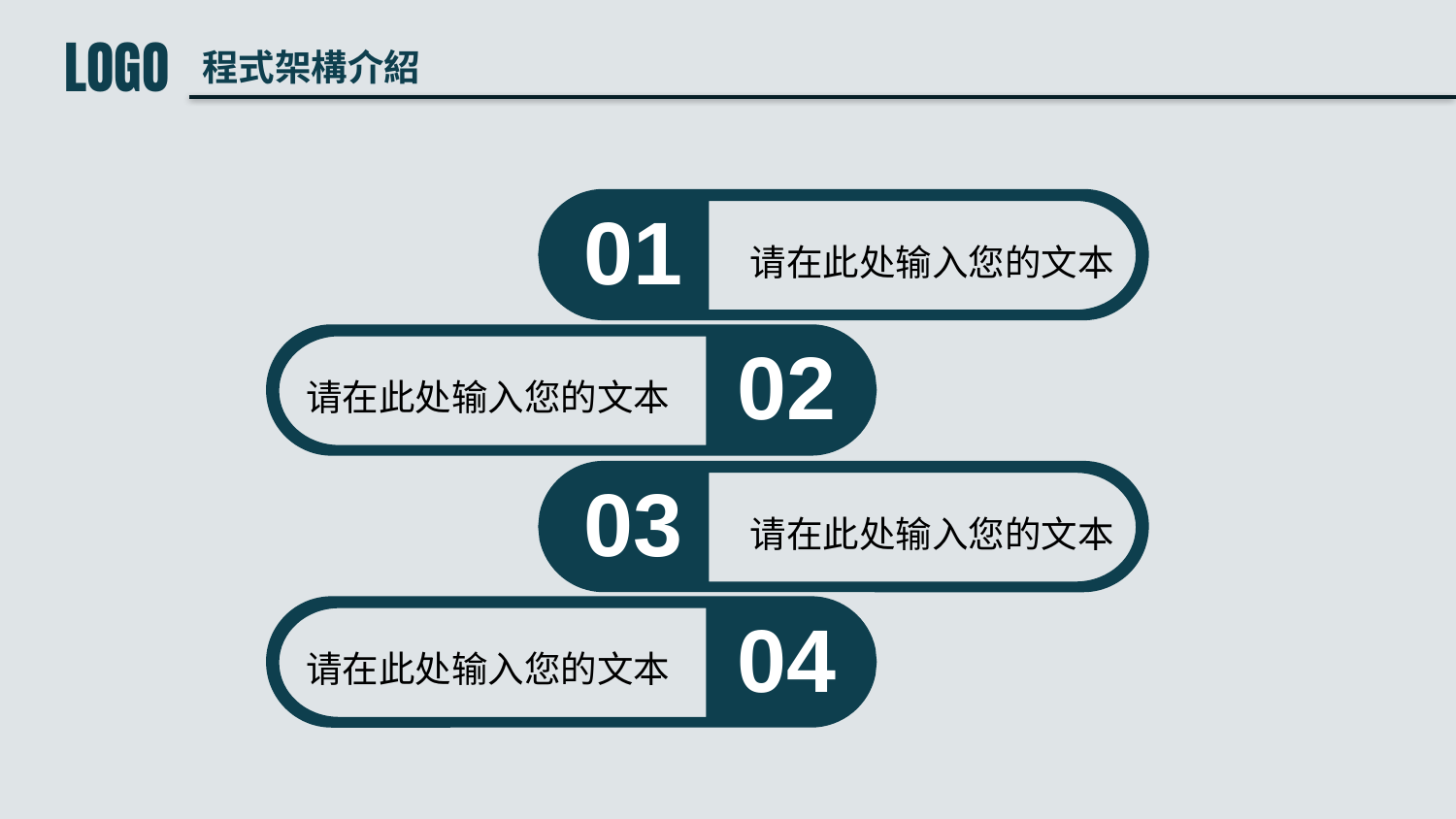

请在此处输入您的文本
01
请在此处输入您的文本
02
请在此处输入您的文本
03
请在此处输入您的文本
04